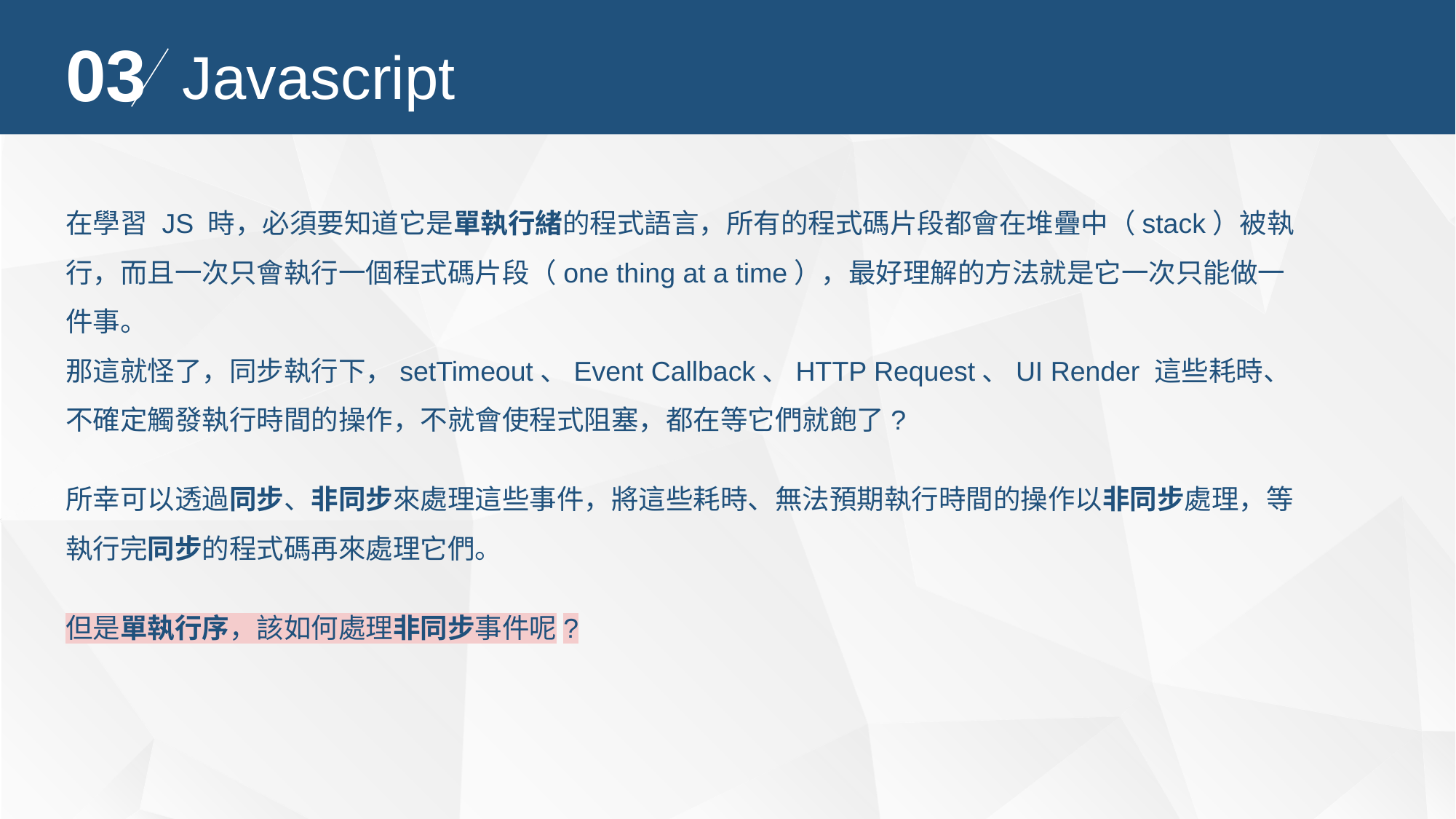

03
Javascript
在學習 JS 時，必須要知道它是單執行緒的程式語言，所有的程式碼片段都會在堆疊中（stack）被執行，而且一次只會執行一個程式碼片段（one thing at a time），最好理解的方法就是它一次只能做一件事。
那這就怪了，同步執行下，setTimeout、Event Callback、HTTP Request、UI Render 這些耗時、不確定觸發執行時間的操作，不就會使程式阻塞，都在等它們就飽了?
所幸可以透過同步、非同步來處理這些事件，將這些耗時、無法預期執行時間的操作以非同步處理，等執行完同步的程式碼再來處理它們。
但是單執行序，該如何處理非同步事件呢?